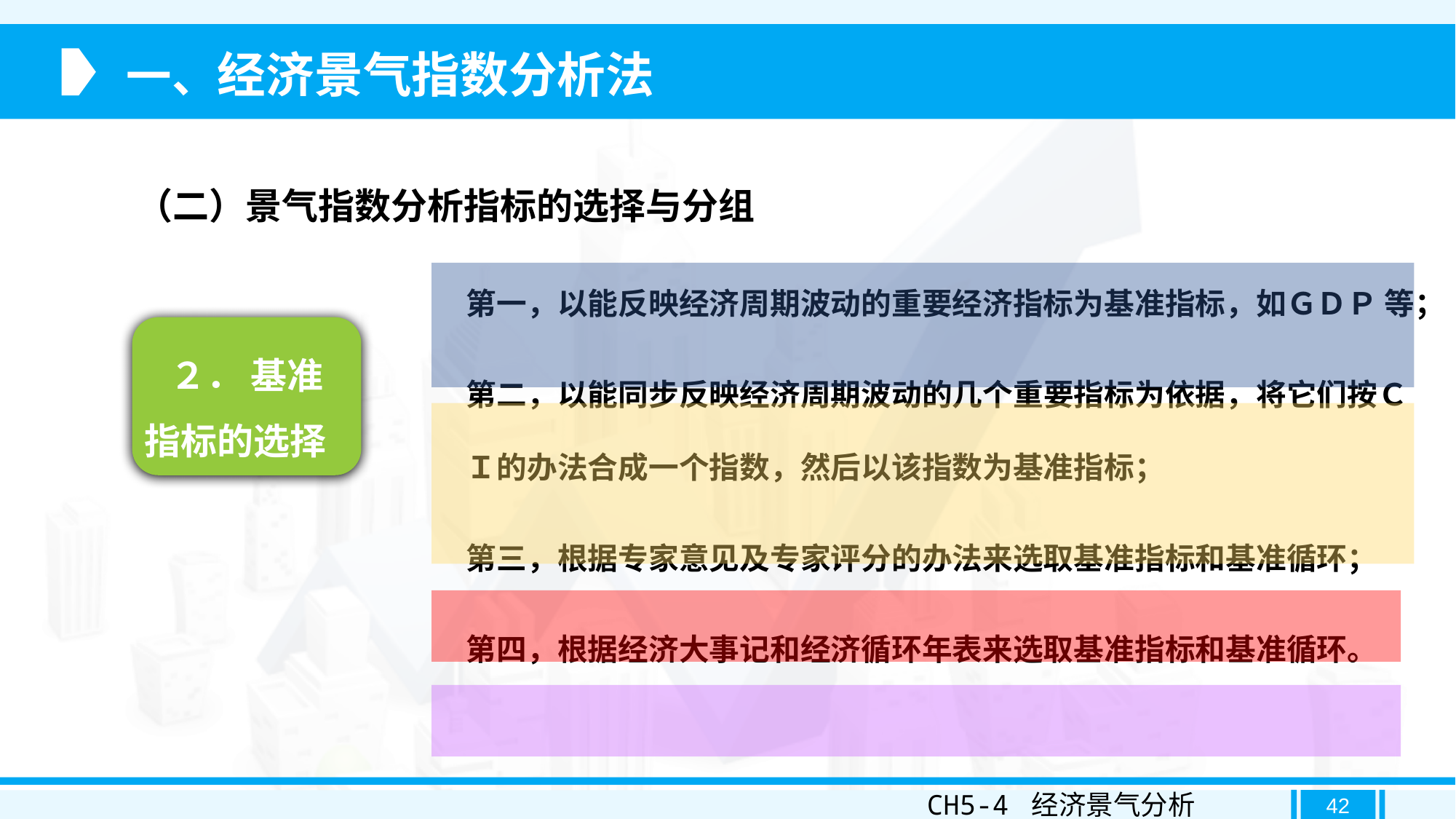

一、经济景气指数分析法

（二）景气指数分析指标的选择与分组
第一，以能反映经济周期波动的重要经济指标为基准指标，如ＧＤＰ 等；
第二，以能同步反映经济周期波动的几个重要指标为依据，将它们按ＣＩ的办法合成一个指数，然后以该指数为基准指标；
第三，根据专家意见及专家评分的办法来选取基准指标和基准循环；
第四，根据经济大事记和经济循环年表来选取基准指标和基准循环。

  ２． 基准指标的选择

CH5-4 经济景气分析
42